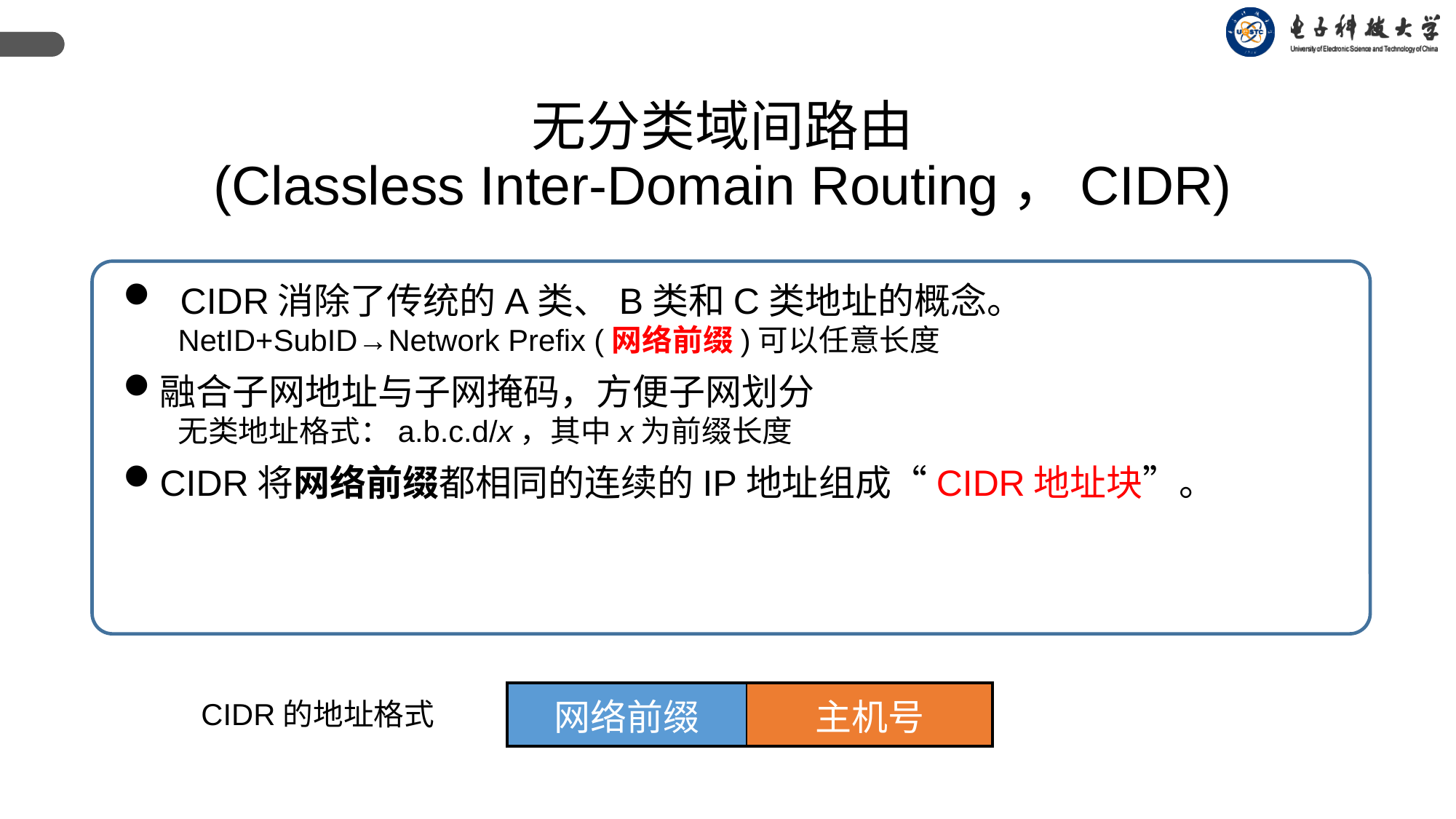

无分类域间路由
(Classless Inter-Domain Routing，CIDR)

  CIDR消除了传统的A类、B类和C类地址的概念。
NetID+SubID→Network Prefix (网络前缀)可以任意长度
融合子网地址与子网掩码，方便子网划分
无类地址格式：a.b.c.d/x，其中x为前缀长度
CIDR将网络前缀都相同的连续的IP地址组成“CIDR地址块”。
| 网络前缀 | 主机号 |
| --- | --- |
CIDR的地址格式